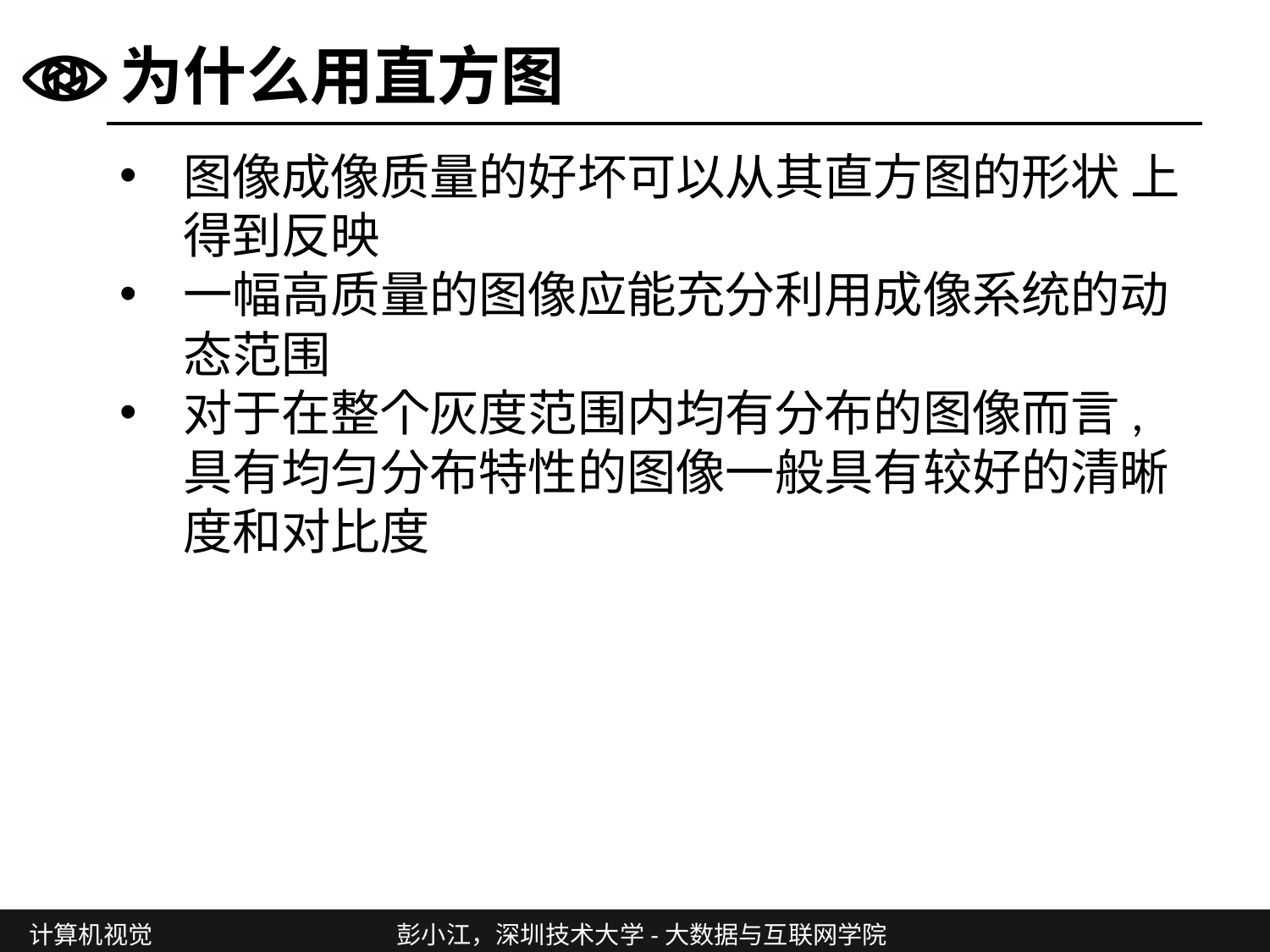

# 为什么用直方图
图像成像质量的好坏可以从其直方图的形状 上得到反映
一幅高质量的图像应能充分利用成像系统的动态范围
对于在整个灰度范围内均有分布的图像而言,具有均匀分布特性的图像一般具有较好的清晰度和对比度

14